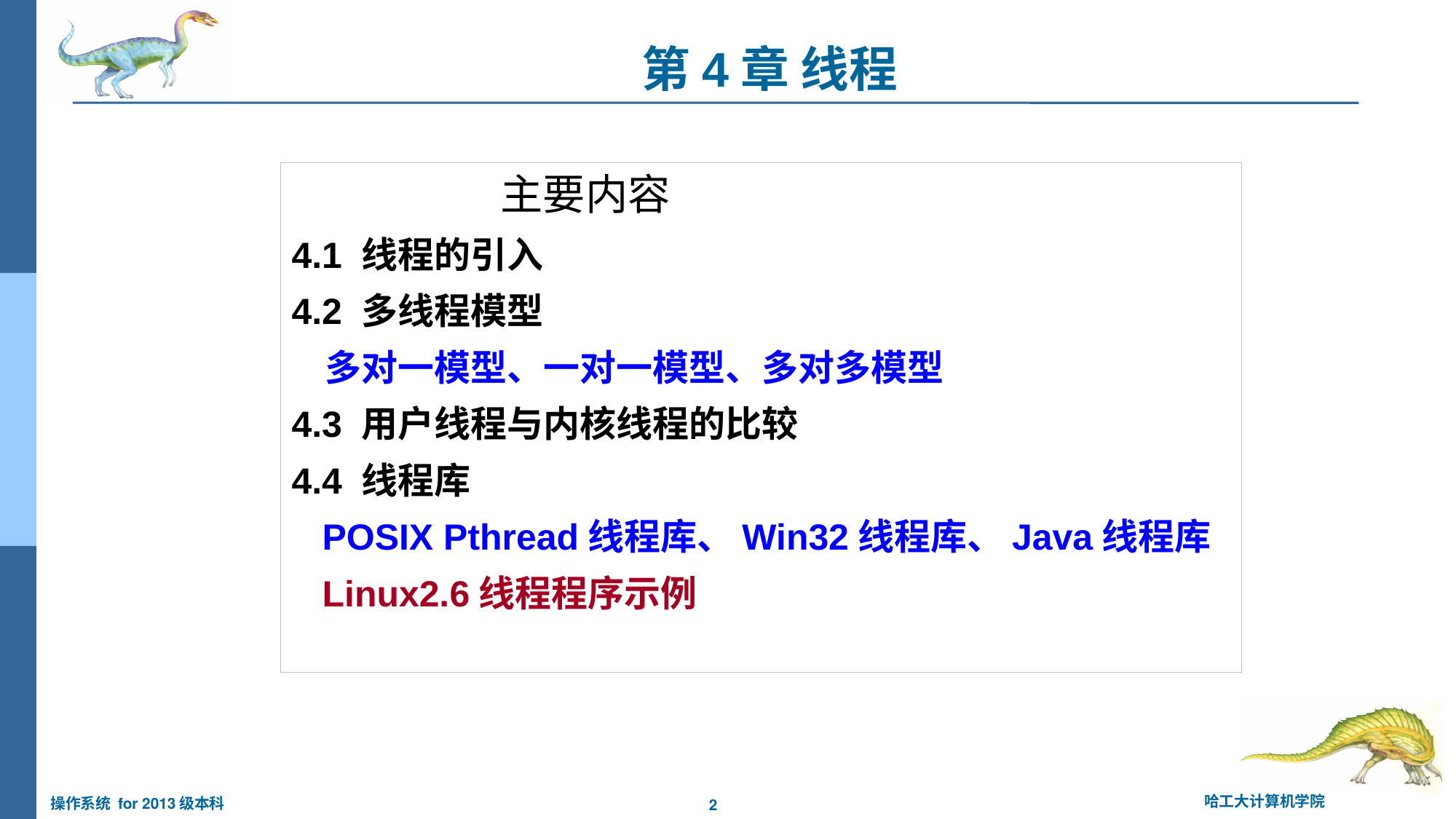

# 第4章 线程
                     主要内容
4.1 线程的引入
4.2 多线程模型
   多对一模型、一对一模型、多对多模型
4.3 用户线程与内核线程的比较
4.4 线程库
   POSIX Pthread线程库、Win32线程库、Java线程库
   Linux2.6线程程序示例